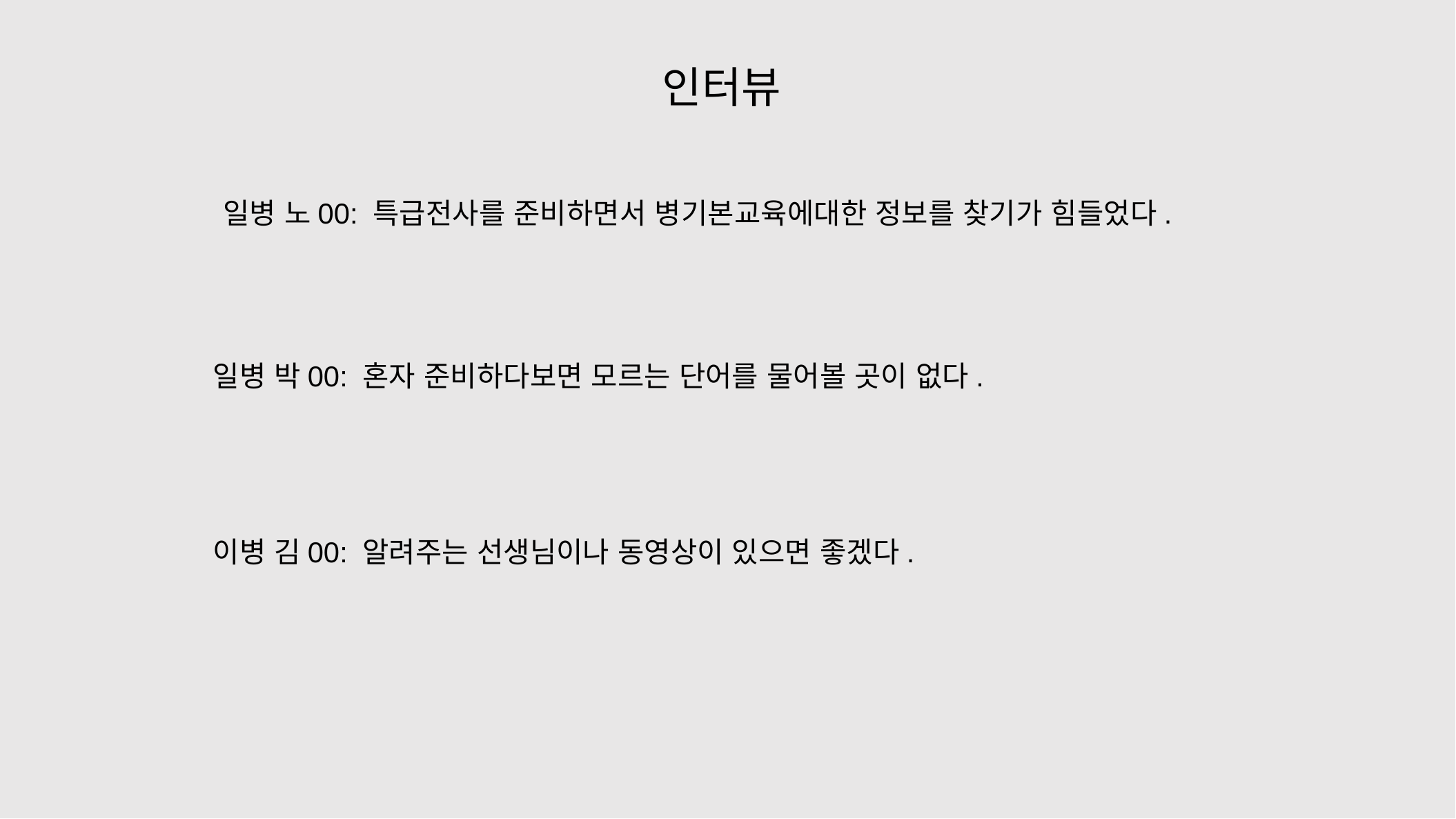

인터뷰
일병 노00: 특급전사를 준비하면서 병기본교육에대한 정보를 찾기가 힘들었다.
일병 박00: 혼자 준비하다보면 모르는 단어를 물어볼 곳이 없다.
이병 김00: 알려주는 선생님이나 동영상이 있으면 좋겠다.